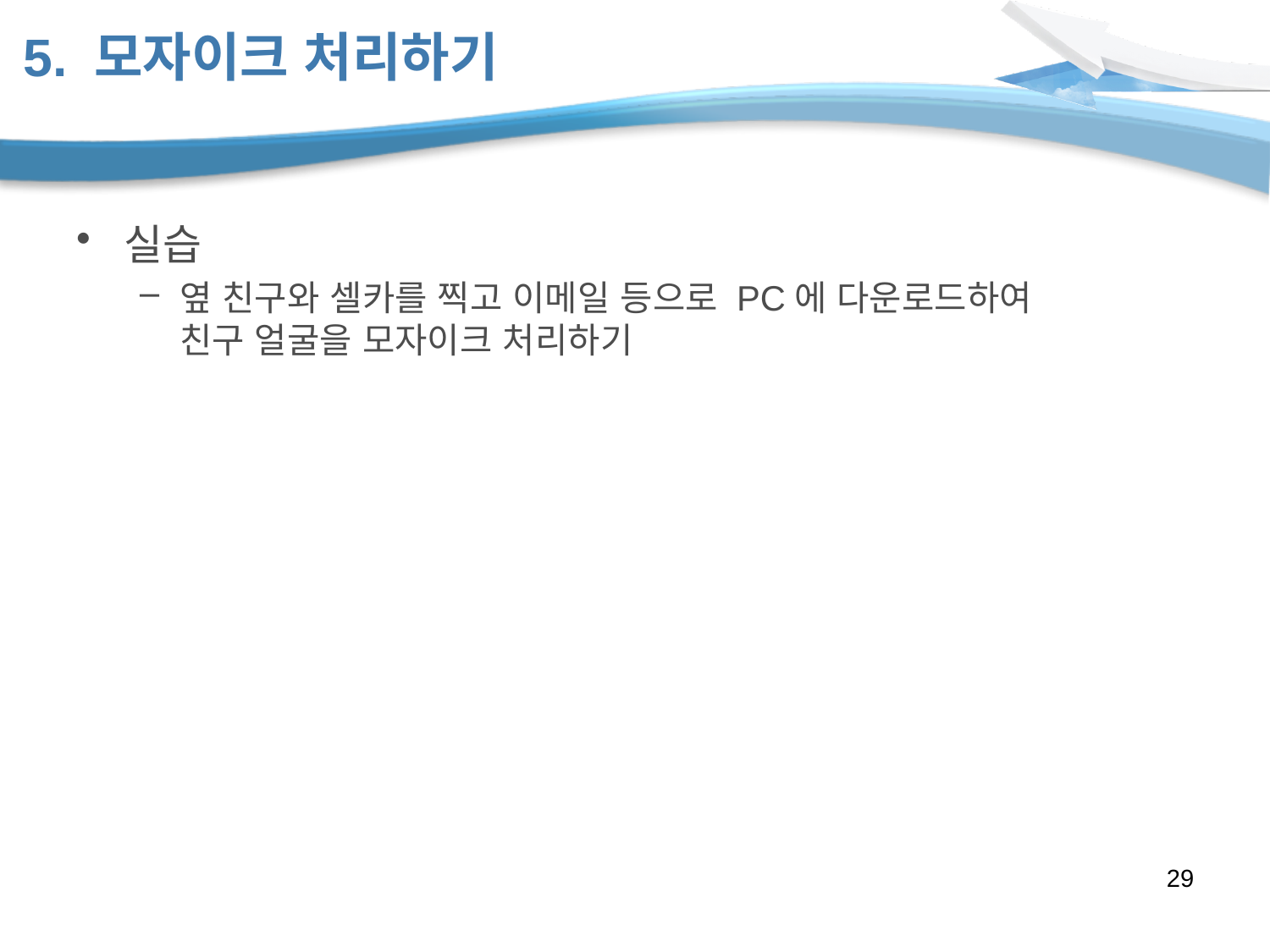

# 5. 모자이크 처리하기
실습
옆 친구와 셀카를 찍고 이메일 등으로 PC에 다운로드하여
친구 얼굴을 모자이크 처리하기
29